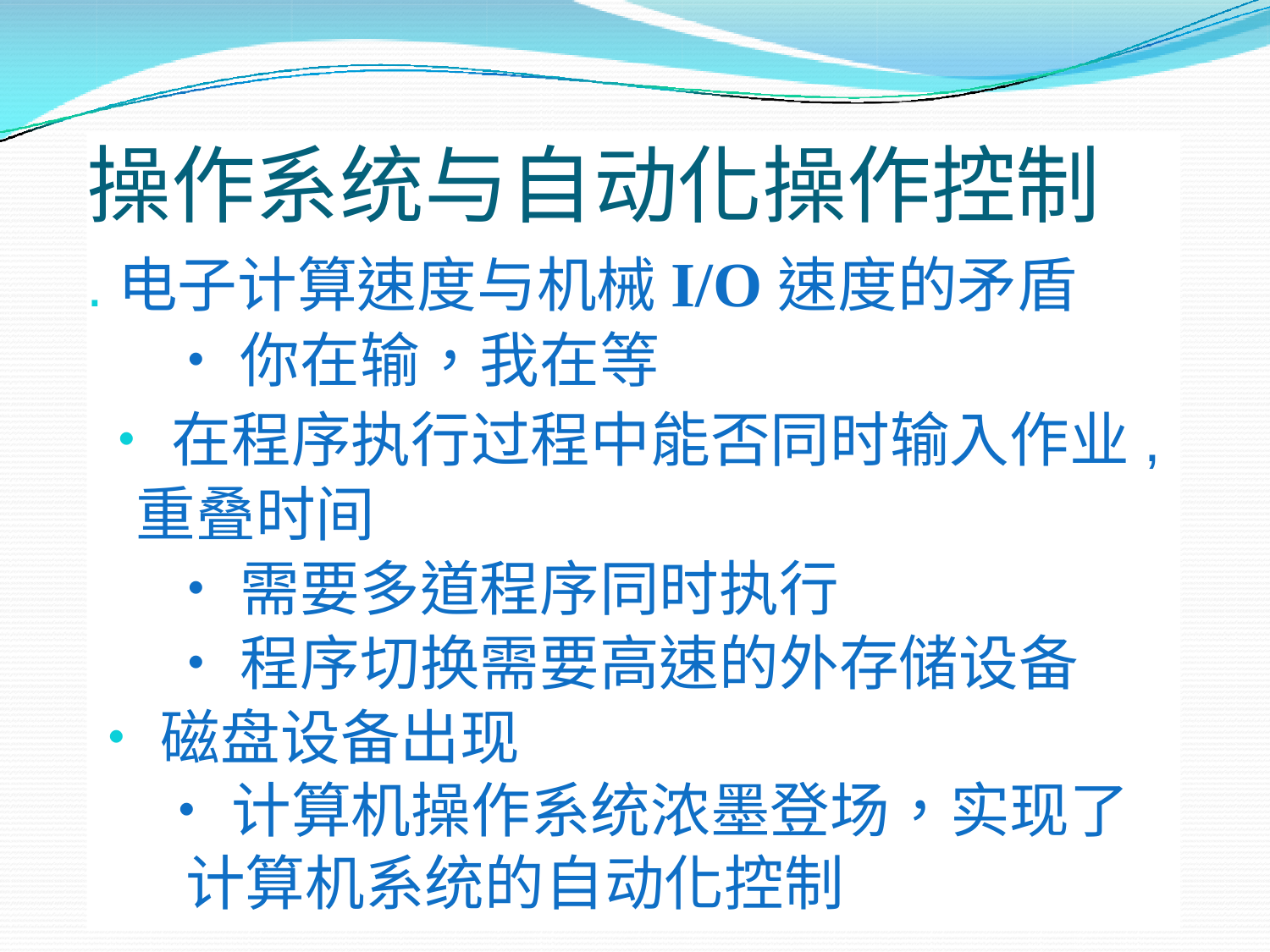

操作系统与自动化操作控制
.电子计算速度与机械I/O速度的矛盾
•你在输，我在等
•在程序执行过程中能否同时输入作业, 重叠时间
•需要多道程序同时执行
•程序切换需要高速的外存储设备
•磁盘设备出现
•计算机操作系统浓墨登场，实现了 计算机系统的自动化控制
III